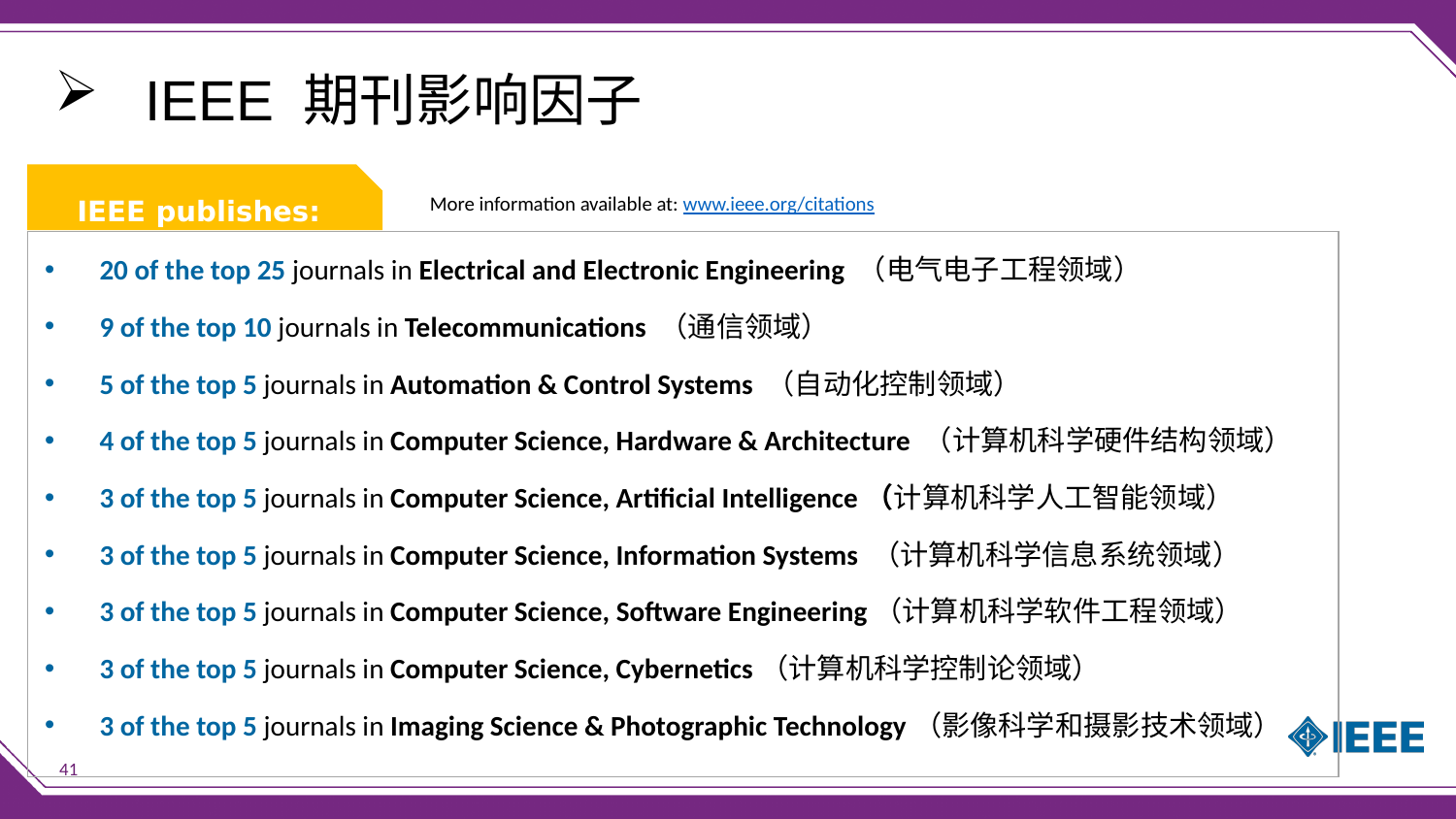

IEEE 期刊影响因子
IEEE publishes:

More information available at: www.ieee.org/citations

20 of the top 25 journals in Electrical and Electronic Engineering （电气电子工程领域）
9 of the top 10 journals in Telecommunications （通信领域）
5 of the top 5 journals in Automation & Control Systems （自动化控制领域）
4 of the top 5 journals in Computer Science, Hardware & Architecture （计算机科学硬件结构领域）
3 of the top 5 journals in Computer Science, Artificial Intelligence（计算机科学人工智能领域）
3 of the top 5 journals in Computer Science, Information Systems （计算机科学信息系统领域）
3 of the top 5 journals in Computer Science, Software Engineering（计算机科学软件工程领域）
3 of the top 5 journals in Computer Science, Cybernetics（计算机科学控制论领域）
3 of the top 5 journals in Imaging Science & Photographic Technology（影像科学和摄影技术领域）
41